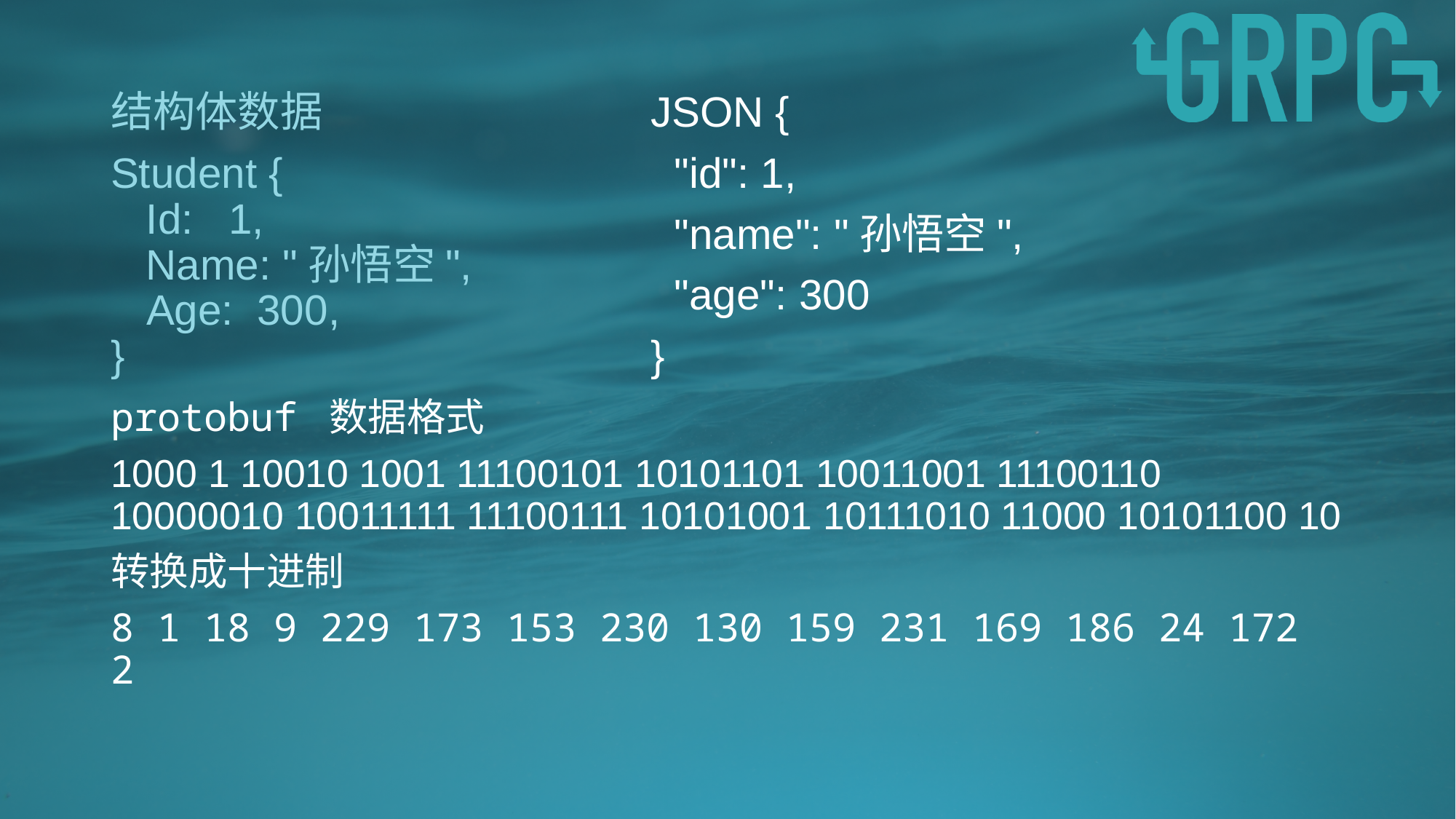

JSON {
  "id": 1,
  "name": "孙悟空",
  "age": 300
}

结构体数据
Student {
   Id:   1,
   Name: "孙悟空",
   Age:  300,
}
protobuf 数据格式
1000 1 10010 1001 11100101 10101101 10011001 11100110 10000010 10011111 11100111 10101001 10111010 11000 10101100 10
转换成十进制
8 1 18 9 229 173 153 230 130 159 231 169 186 24 172 2
8 1 18 9 228 186 148 229 133 173 228 184 131 24 18